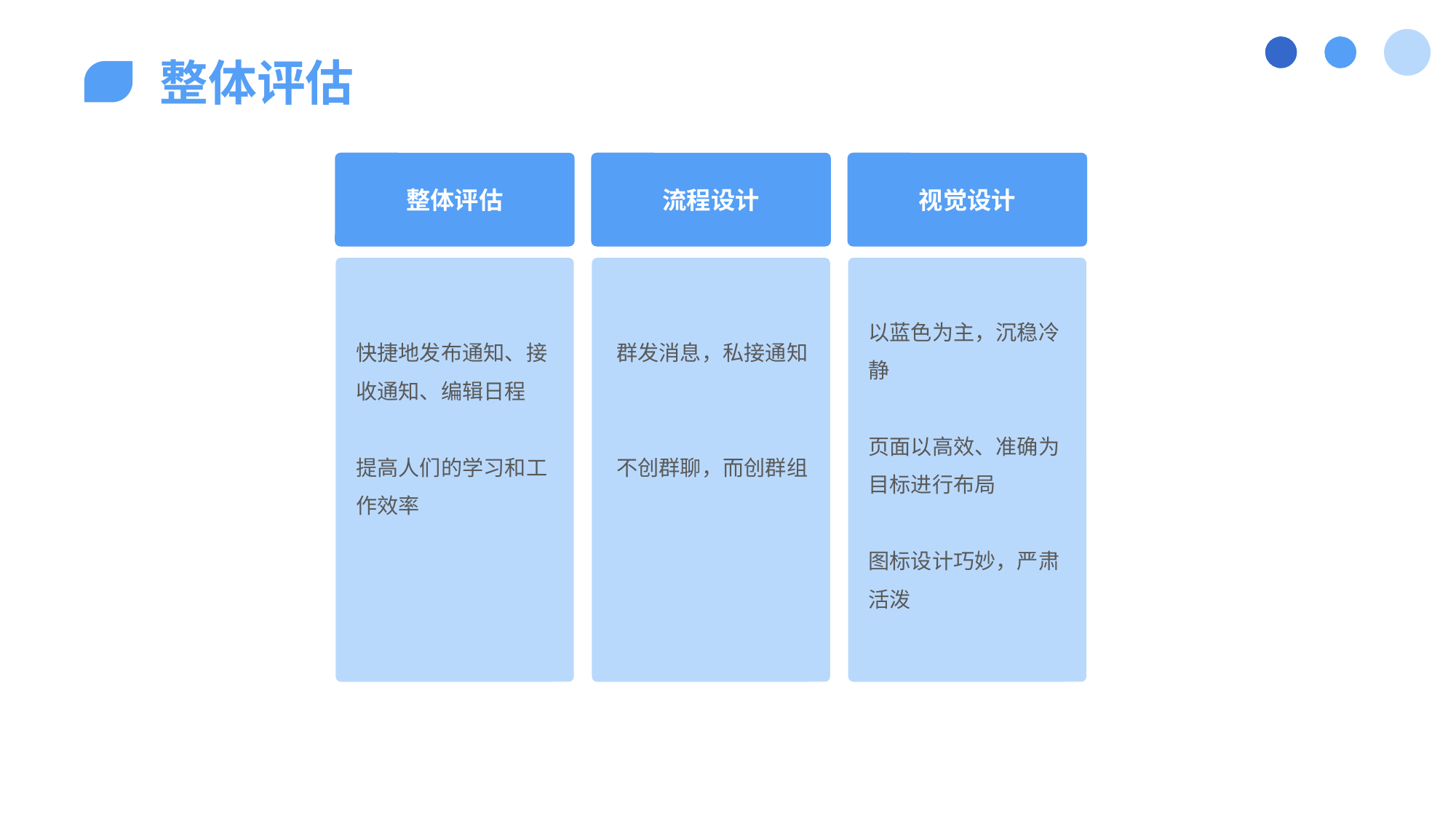

整体评估

整体评估
流程设计
视觉设计

以蓝色为主，沉稳冷静

页面以高效、准确为目标进行布局

图标设计巧妙，严肃活泼
快捷地发布通知、接收通知、编辑日程

提高人们的学习和工作效率
群发消息，私接通知

不创群聊，而创群组